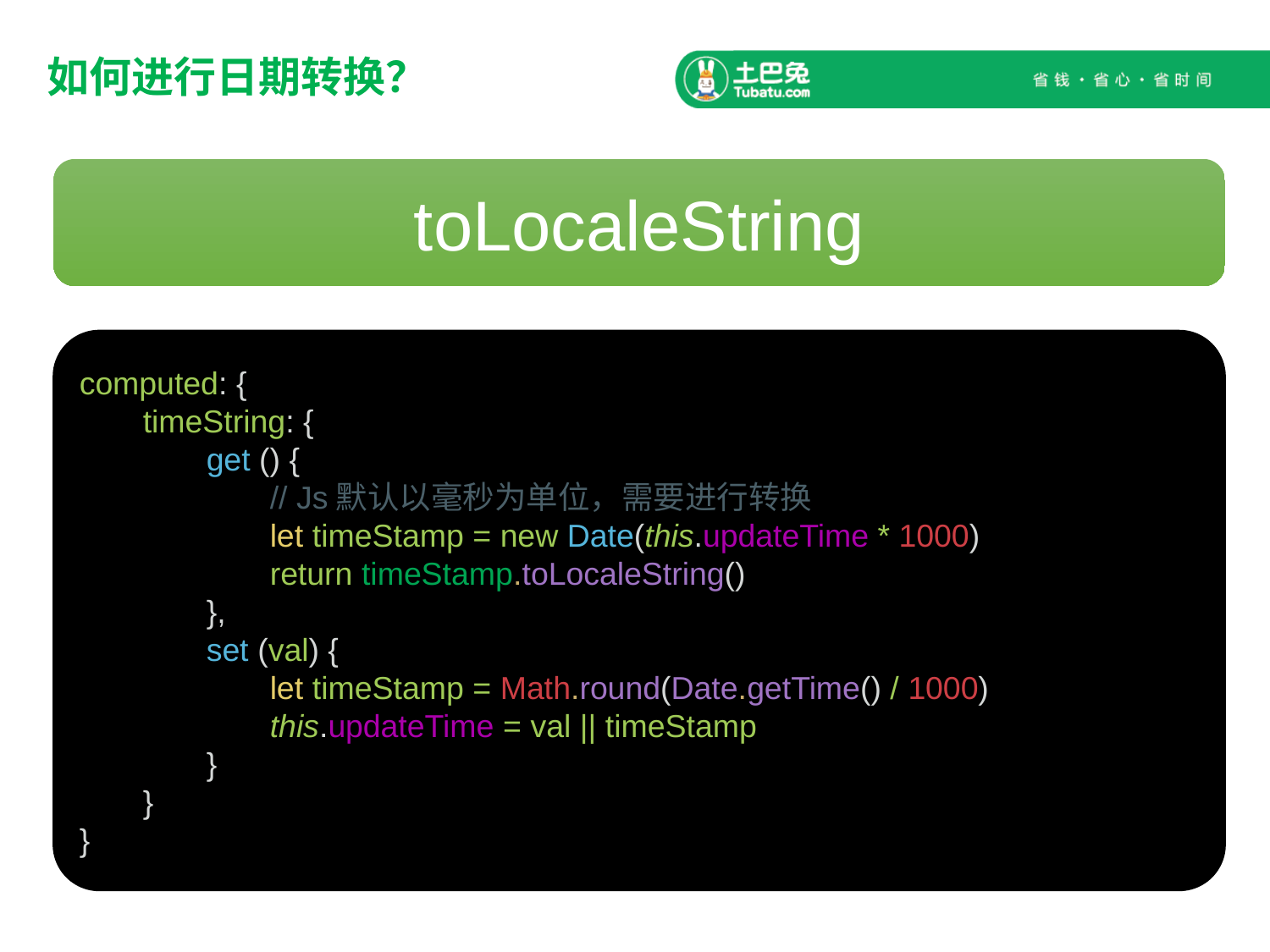

# 如何进行日期转换？
toLocaleString

computed: {
timeString: {
get () {
// Js默认以毫秒为单位，需要进行转换
let timeStamp = new Date(this.updateTime * 1000)
return timeStamp.toLocaleString()
},
set (val) {
let timeStamp = Math.round(Date.getTime() / 1000)
this.updateTime = val || timeStamp
}
}
}